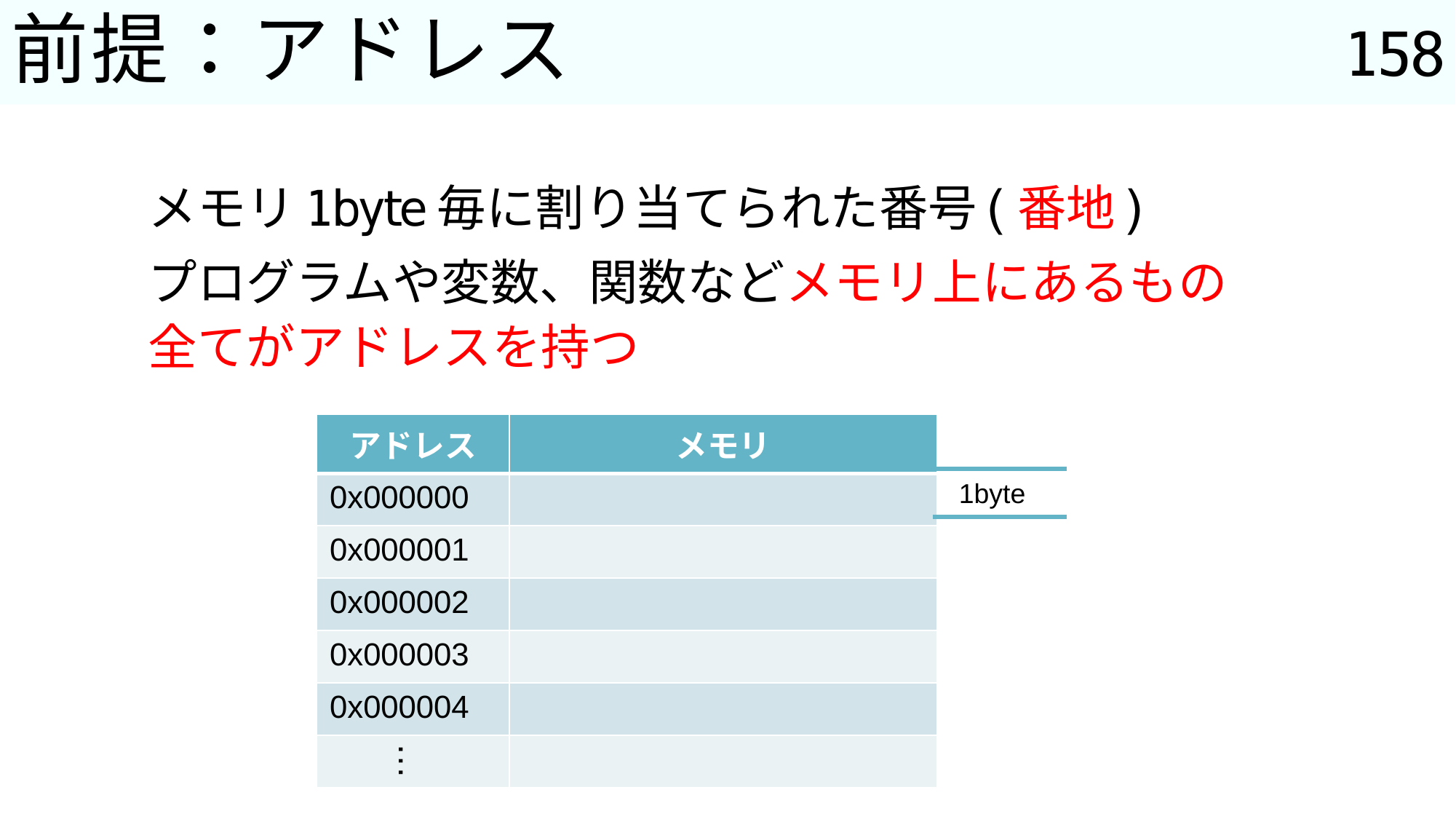

158
# 前提：アドレス
メモリ1byte毎に割り当てられた番号(番地)
プログラムや変数、関数などメモリ上にあるもの
全てがアドレスを持つ
| アドレス | メモリ |
| --- | --- |
| 0x000000 |  |
| 0x000001 |  |
| 0x000002 |  |
| 0x000003 |  |
| 0x000004 |  |
|  |  |
1byte
…